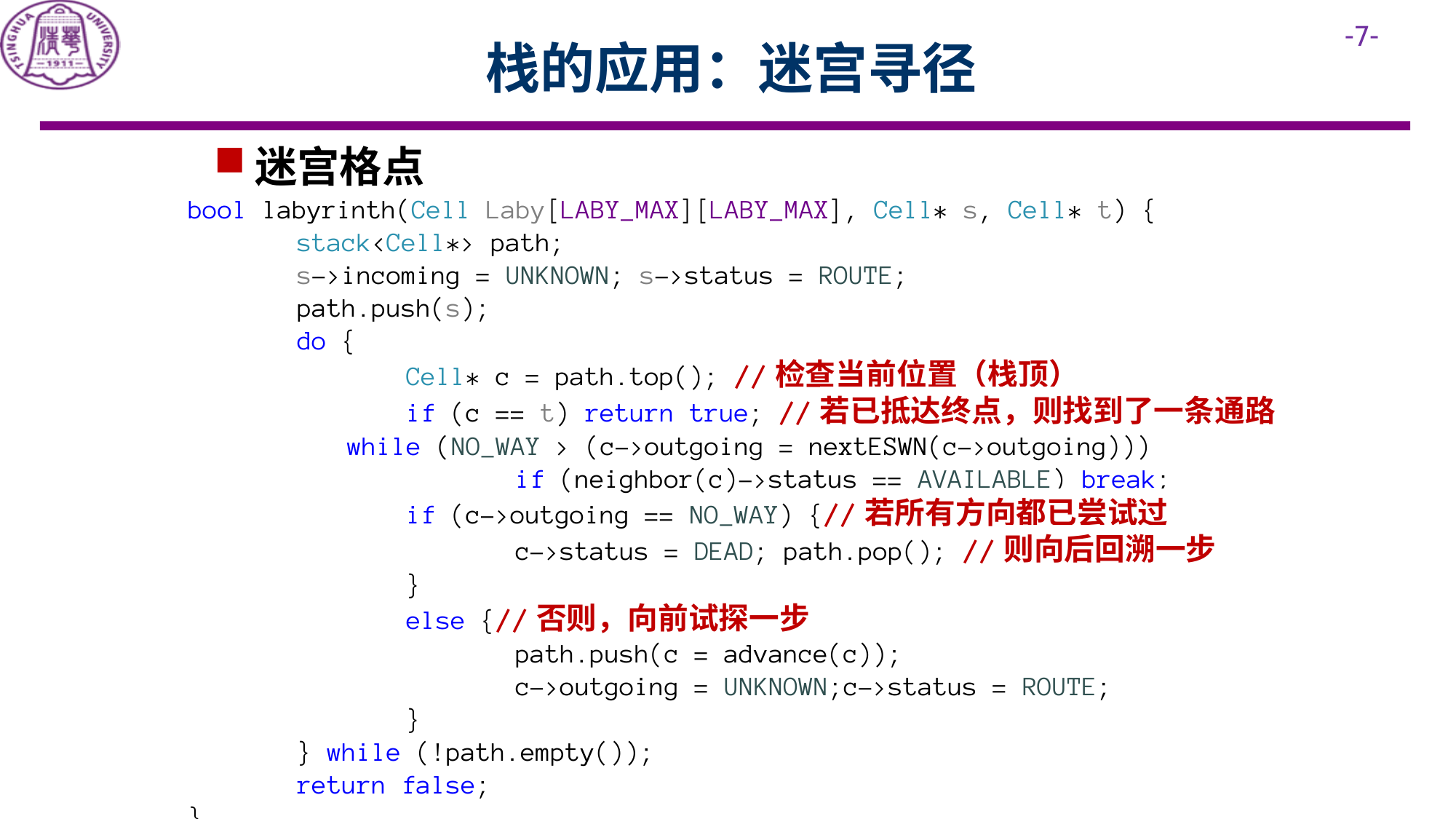

栈的应用：迷宫寻径
迷宫格点
bool labyrinth(Cell Laby[LABY_MAX][LABY_MAX], Cell* s, Cell* t) {
	stack<Cell*> path;
	s->incoming = UNKNOWN; s->status = ROUTE;
	path.push(s);
	do {
		Cell* c = path.top(); //检查当前位置（栈顶）
		if (c == t) return true; //若已抵达终点，则找到了一条通路		       while (NO_WAY > (c->outgoing = nextESWN(c->outgoing)))
			if (neighbor(c)->status == AVAILABLE) break;
		if (c->outgoing == NO_WAY) {//若所有方向都已尝试过
			c->status = DEAD; path.pop(); //则向后回溯一步
		}
		else {//否则，向前试探一步
			path.push(c = advance(c));
			c->outgoing = UNKNOWN;c->status = ROUTE;
		}
	} while (!path.empty());
	return false;
}